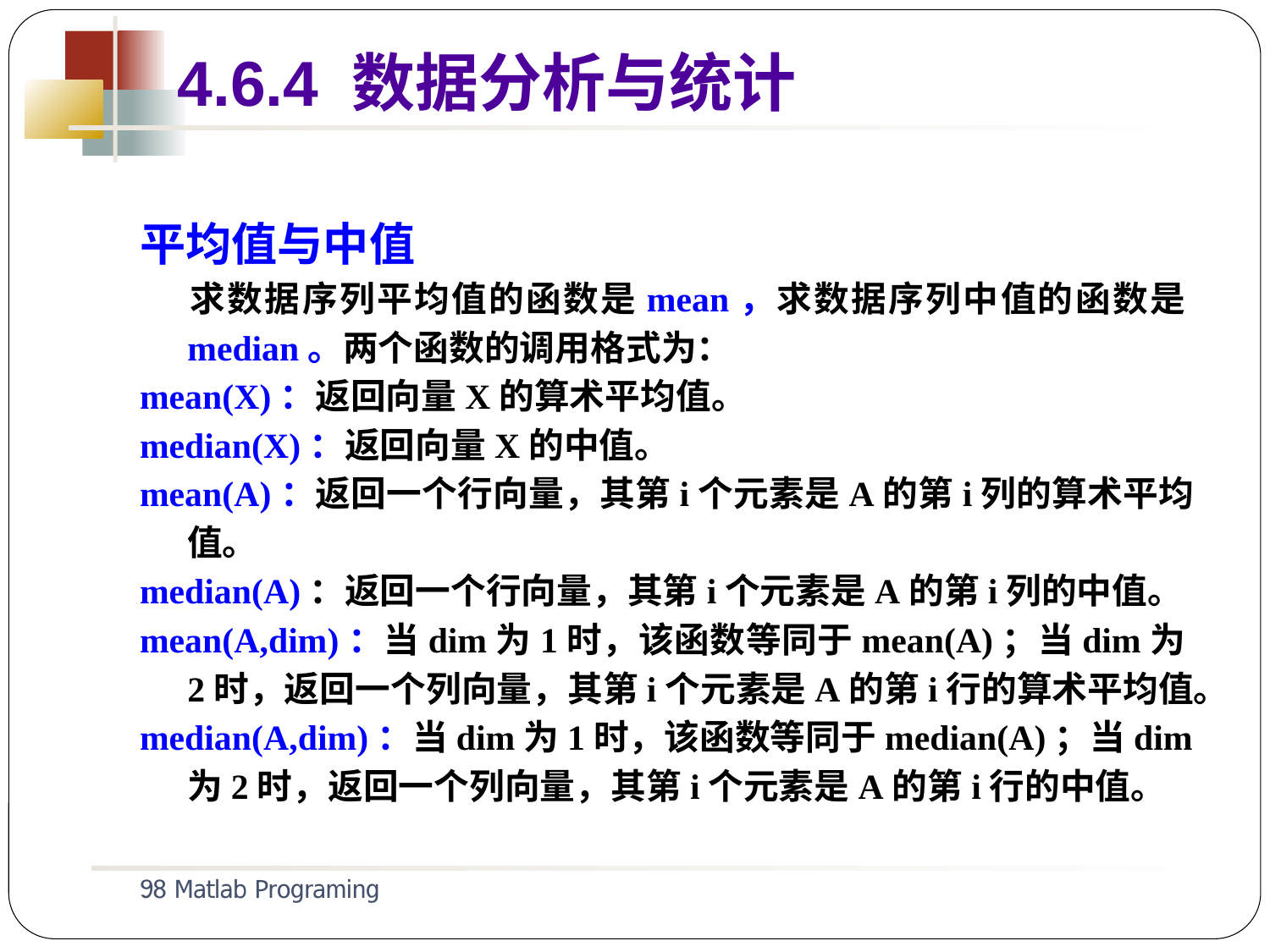

平均值与中值
    求数据序列平均值的函数是mean，求数据序列中值的函数是median。两个函数的调用格式为：
mean(X)：返回向量X的算术平均值。
median(X)：返回向量X的中值。
mean(A)：返回一个行向量，其第i个元素是A的第i列的算术平均值。
median(A)：返回一个行向量，其第i个元素是A的第i列的中值。
mean(A,dim)：当dim为1时，该函数等同于mean(A)；当dim为2时，返回一个列向量，其第i个元素是A的第i行的算术平均值。
median(A,dim)：当dim为1时，该函数等同于median(A)；当dim为2时，返回一个列向量，其第i个元素是A的第i行的中值。
4.6.4 数据分析与统计
98 Matlab Programing